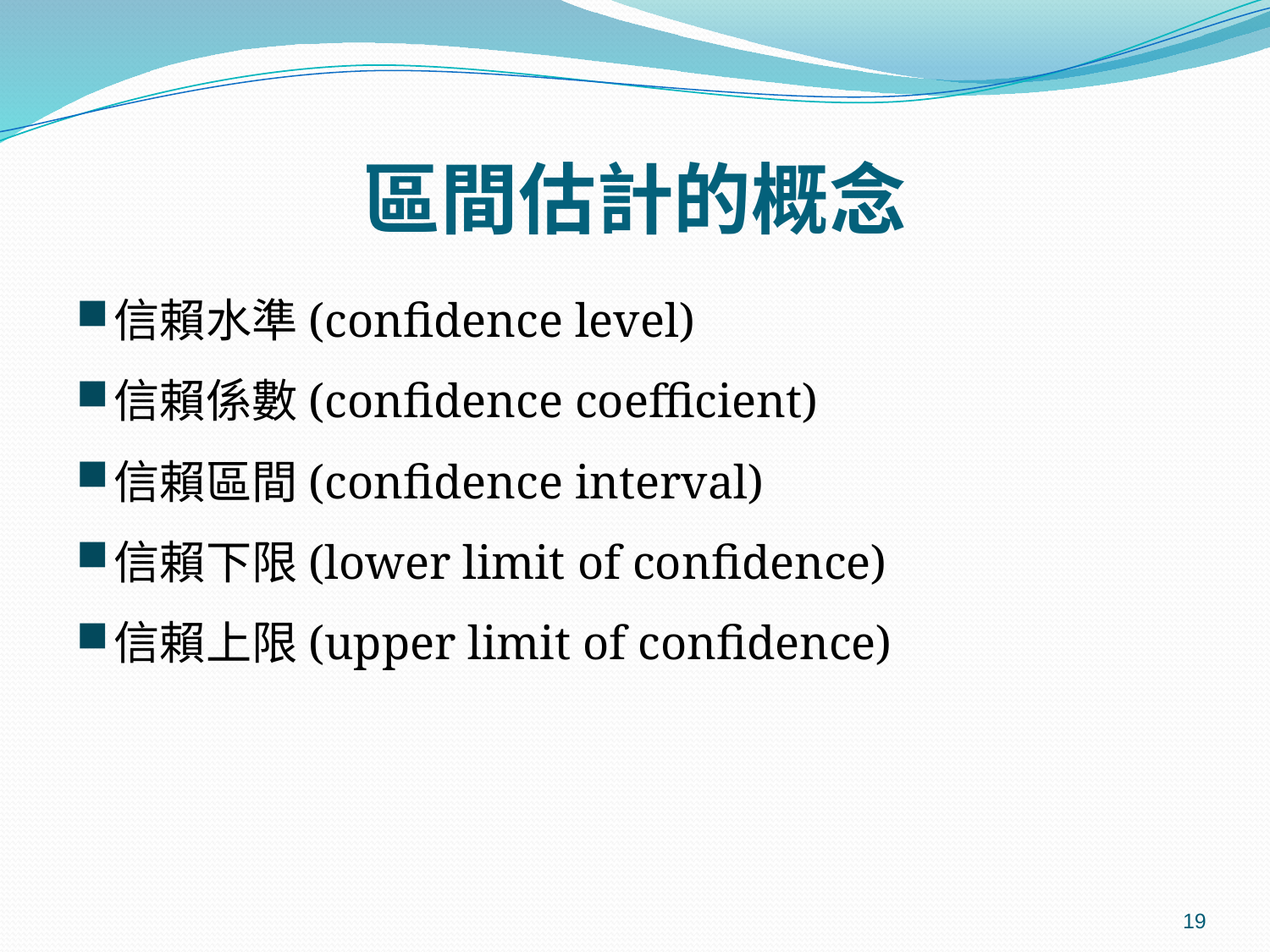

# 區間估計的概念
信賴水準(confidence level)
信賴係數(confidence coefficient)
信賴區間(confidence interval)
信賴下限(lower limit of confidence)
信賴上限(upper limit of confidence)
19